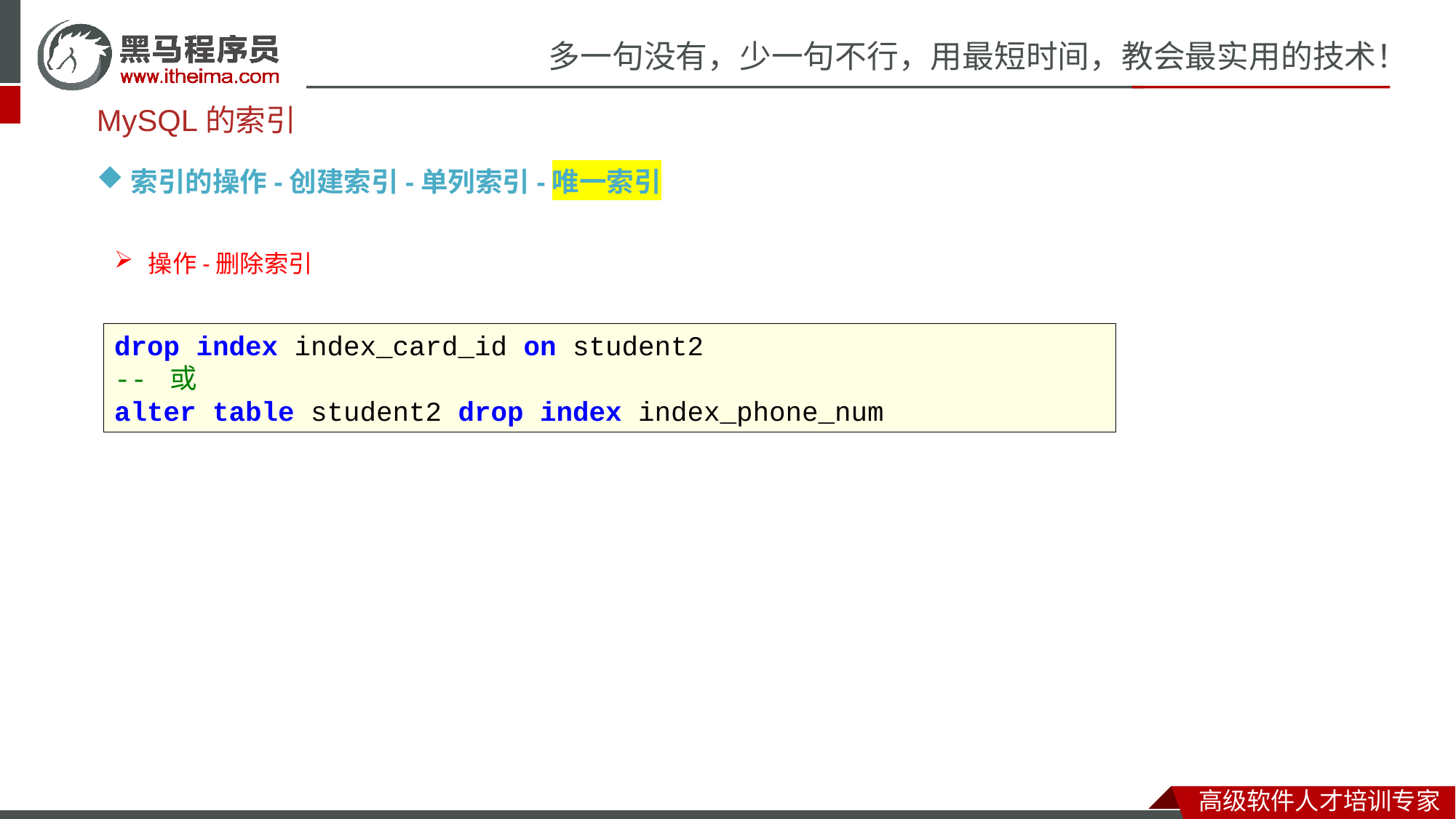

MySQL的索引
索引的操作-创建索引-单列索引-唯一索引

操作-删除索引
drop index index_card_id on student2
-- 或
alter table student2 drop index index_phone_num